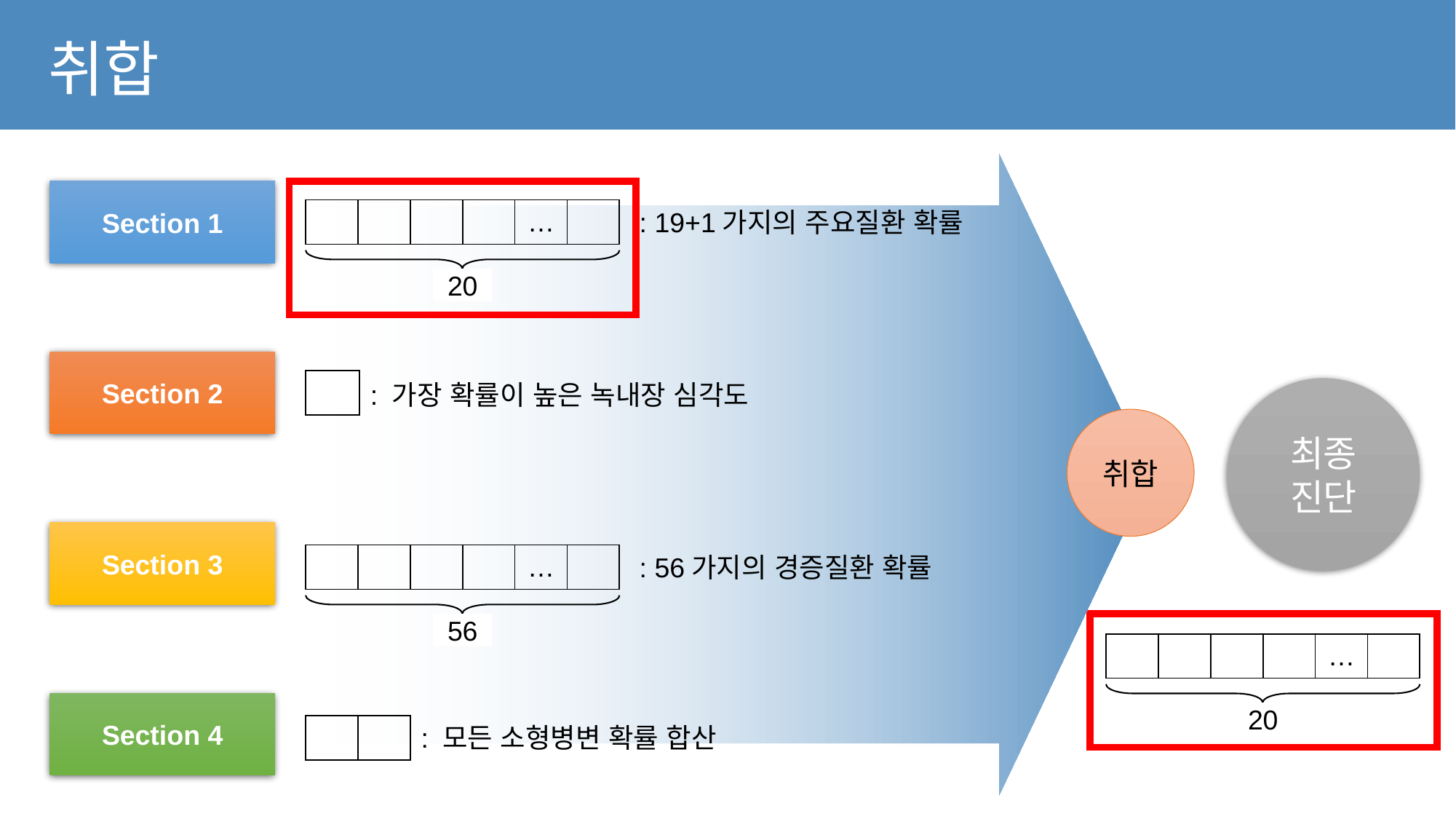

취합

Section 1

|  |  |  |  | … |  |
| --- | --- | --- | --- | --- | --- |
: 19+1가지의 주요질환 확률
20
Section 2

: 가장 확률이 높은 녹내장 심각도
최종
진단
취합

Section 3

|  |  |  |  | … |  |
| --- | --- | --- | --- | --- | --- |
: 56가지의 경증질환 확률
56

|  |  |  |  | … |  |
| --- | --- | --- | --- | --- | --- |
Section 4
20
|  |  |
| --- | --- |
: 모든 소형병변 확률 합산